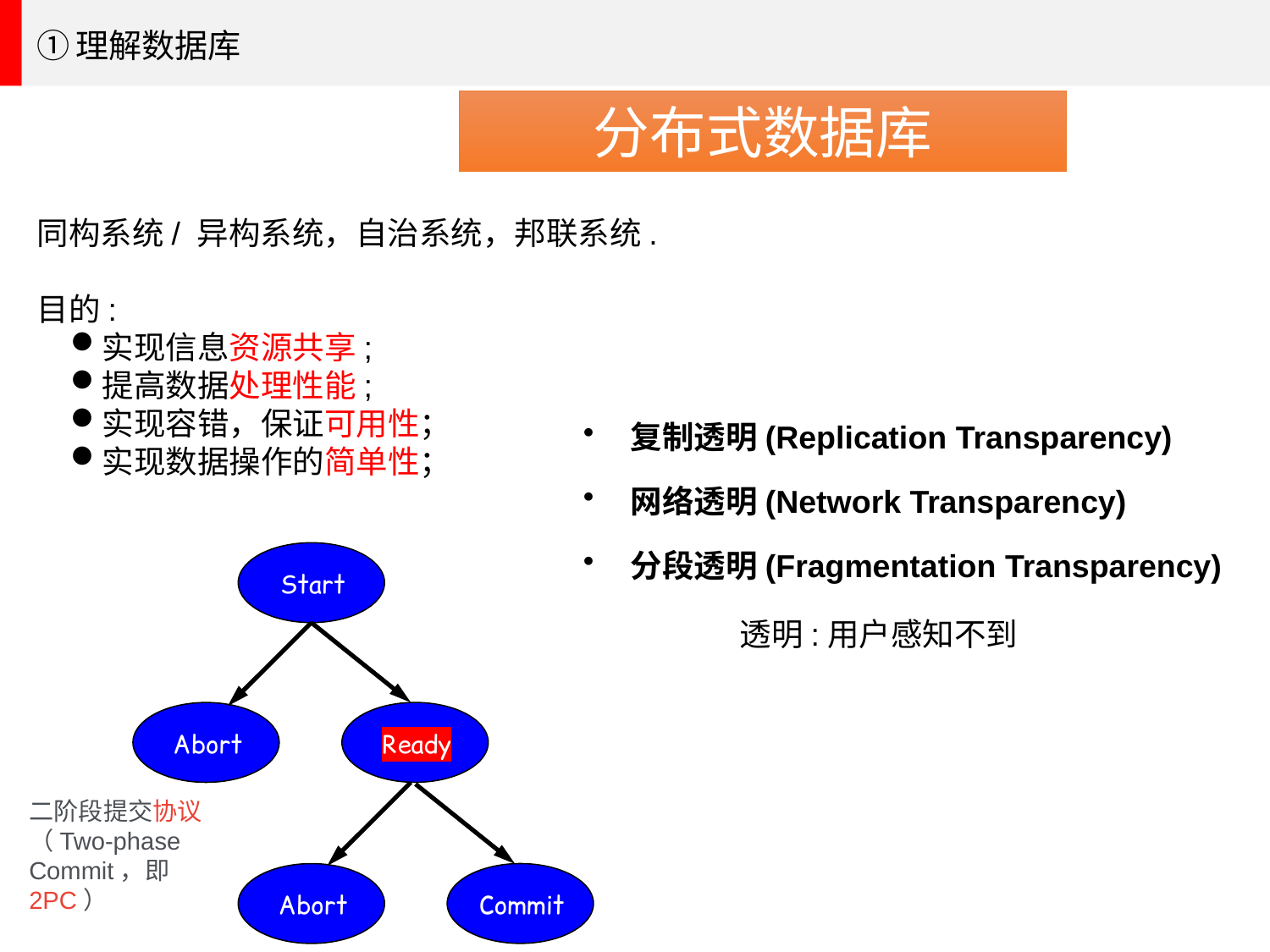

①理解数据库
分布式数据库
同构系统/ 异构系统，自治系统，邦联系统.
目的:
实现信息资源共享;
提高数据处理性能;
实现容错，保证可用性；
实现数据操作的简单性；

复制透明(Replication Transparency)
网络透明(Network Transparency)
分段透明(Fragmentation Transparency)

Start

Ready

Abort
二阶段提交协议（Two-phase Commit，即2PC）

Commit

Abort
透明:用户感知不到